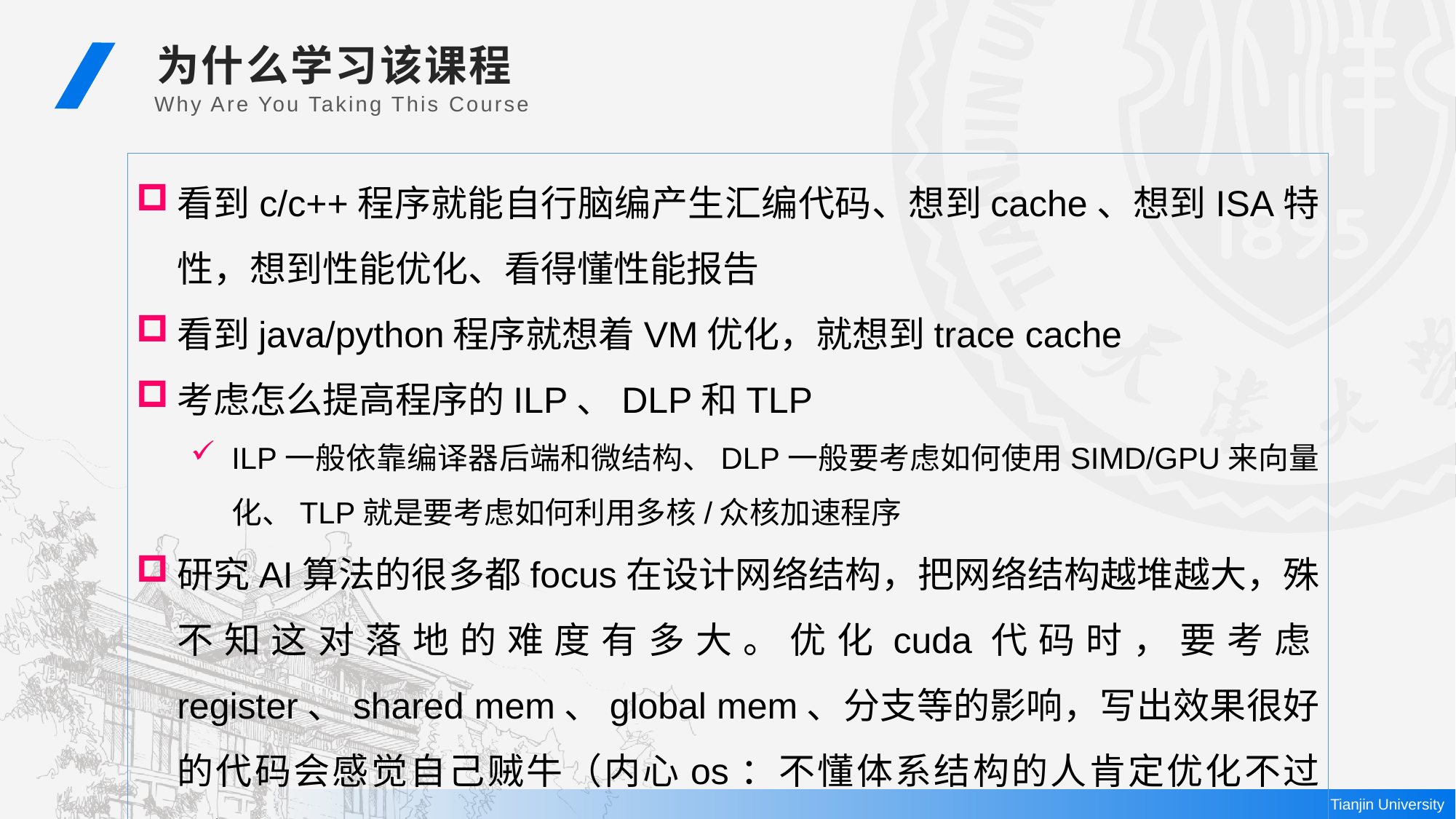

为什么学习该课程
 Why Are You Taking This Course
看到c/c++程序就能自行脑编产生汇编代码、想到cache、想到ISA特性，想到性能优化、看得懂性能报告
看到java/python程序就想着VM优化，就想到trace cache
考虑怎么提高程序的ILP、DLP和TLP
ILP一般依靠编译器后端和微结构、DLP一般要考虑如何使用SIMD/GPU来向量化、TLP就是要考虑如何利用多核/众核加速程序
研究AI算法的很多都focus在设计网络结构，把网络结构越堆越大，殊不知这对落地的难度有多大。优化cuda代码时，要考虑register、shared mem、global mem、分支等的影响，写出效果很好的代码会感觉自己贼牛（内心os：不懂体系结构的人肯定优化不过我）